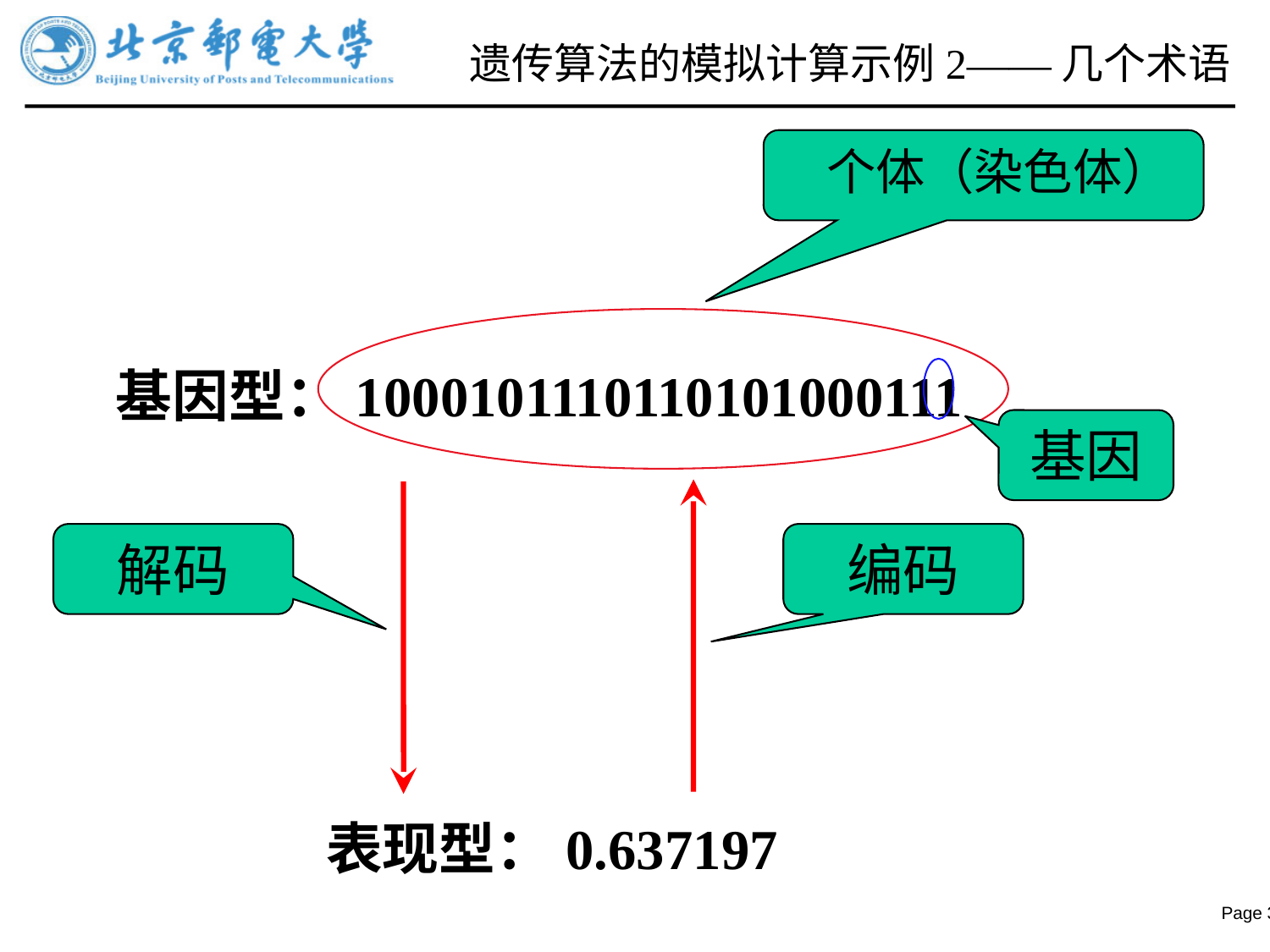

# 遗传算法的模拟计算示例2——几个术语
    个体（染色体）

基因型：1000101110110101000111

基因

解码
编码
表现型：0.637197